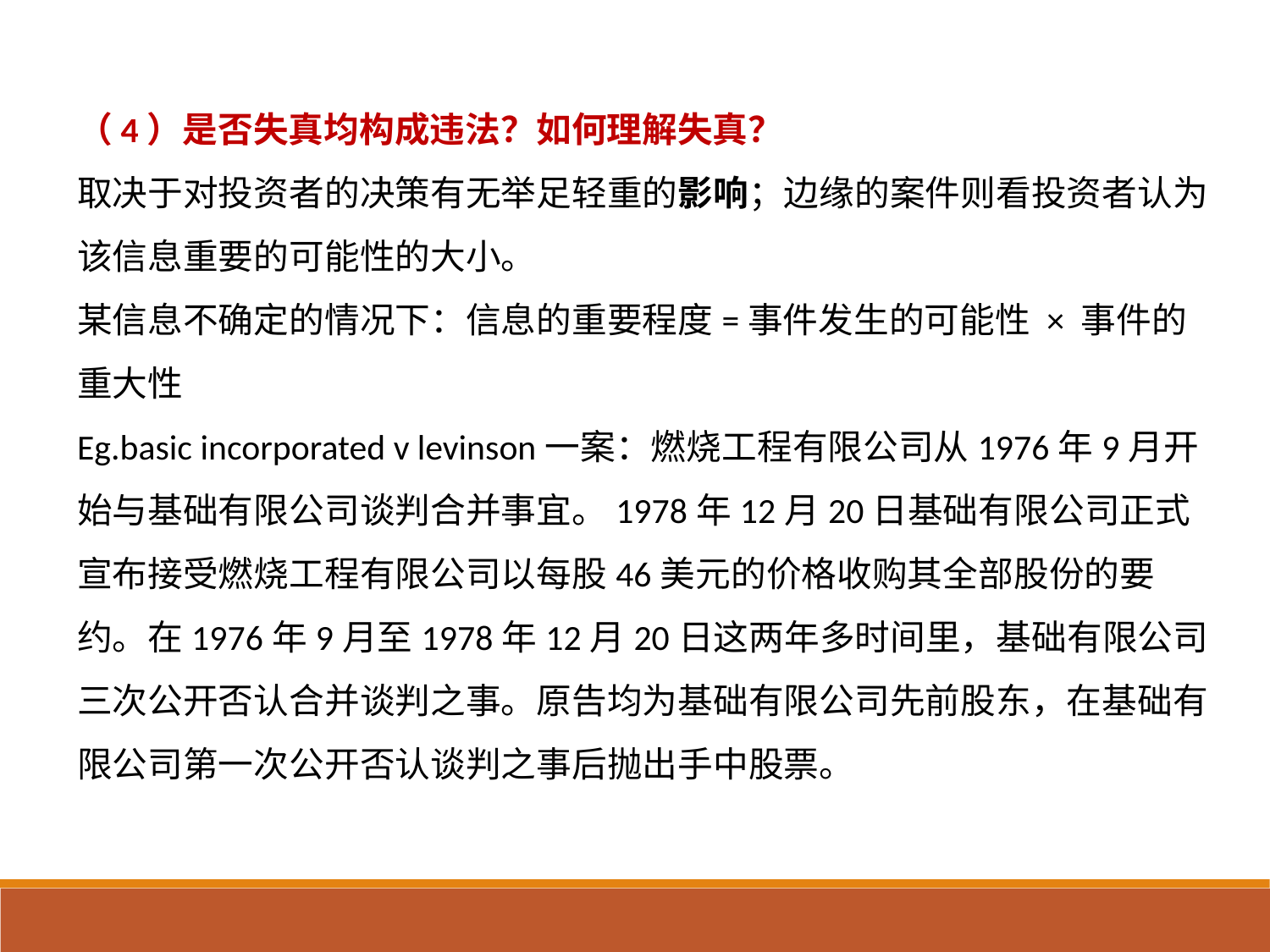

（4）是否失真均构成违法？如何理解失真？
取决于对投资者的决策有无举足轻重的影响；边缘的案件则看投资者认为该信息重要的可能性的大小。
某信息不确定的情况下：信息的重要程度=事件发生的可能性 × 事件的重大性
Eg.basic incorporated v levinson一案：燃烧工程有限公司从1976年9月开始与基础有限公司谈判合并事宜。1978年12月20日基础有限公司正式宣布接受燃烧工程有限公司以每股46美元的价格收购其全部股份的要约。在1976年9月至1978年12月20日这两年多时间里，基础有限公司三次公开否认合并谈判之事。原告均为基础有限公司先前股东，在基础有限公司第一次公开否认谈判之事后抛出手中股票。